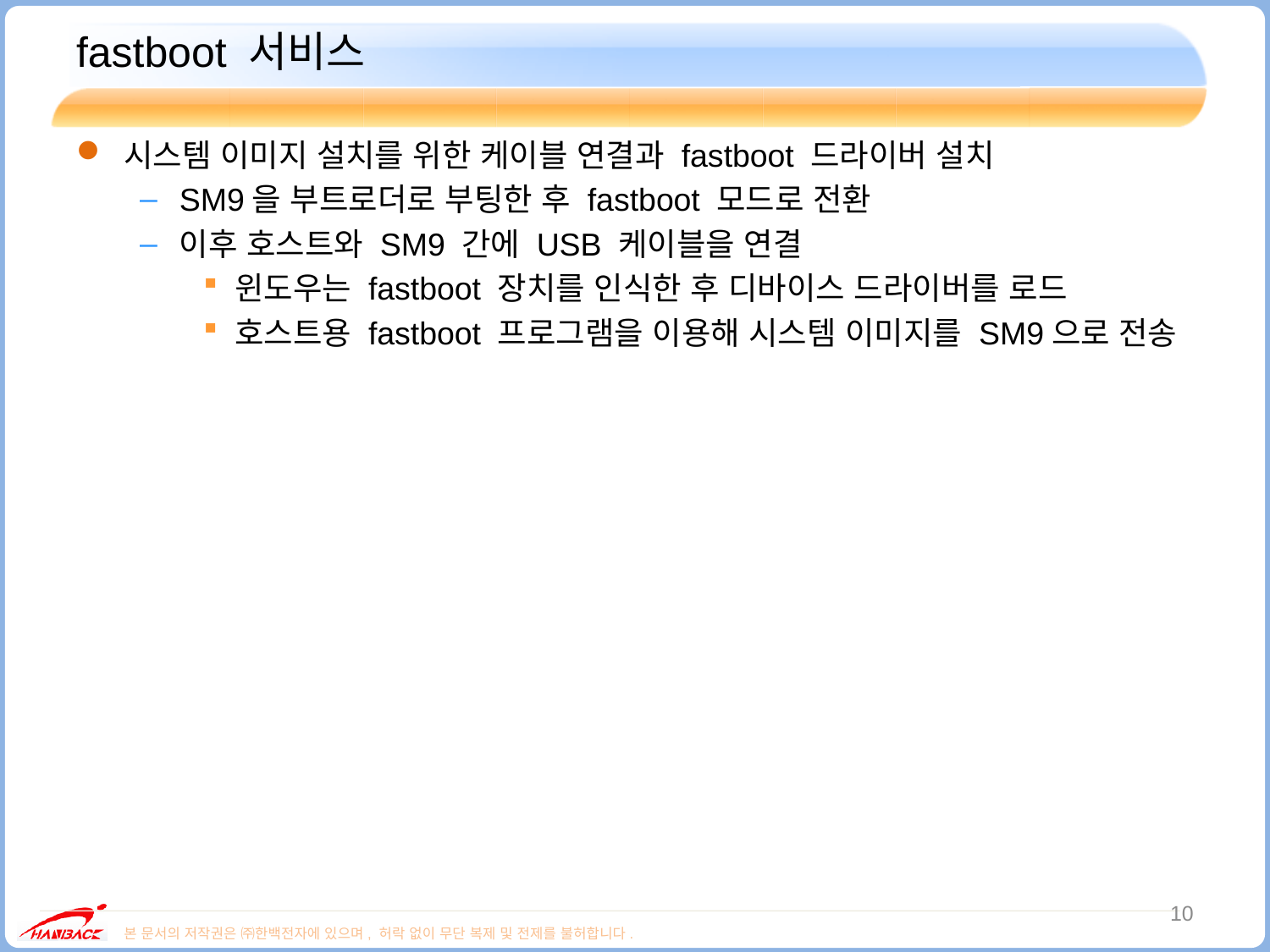

# fastboot 서비스
시스템 이미지 설치를 위한 케이블 연결과 fastboot 드라이버 설치
SM9을 부트로더로 부팅한 후 fastboot 모드로 전환
이후 호스트와 SM9 간에 USB 케이블을 연결
윈도우는 fastboot 장치를 인식한 후 디바이스 드라이버를 로드
호스트용 fastboot 프로그램을 이용해 시스템 이미지를 SM9으로 전송
10